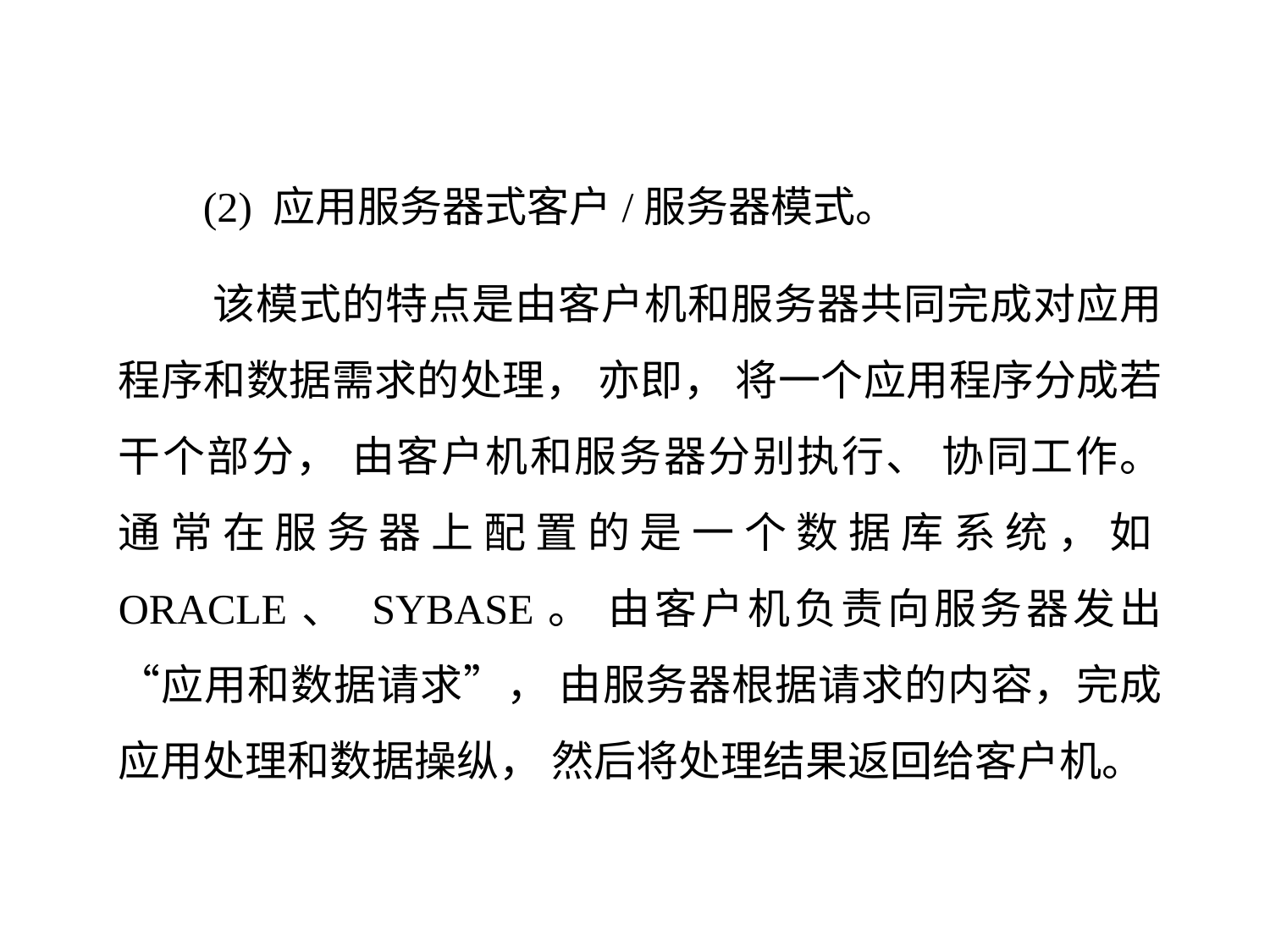

(2) 应用服务器式客户/服务器模式。
        该模式的特点是由客户机和服务器共同完成对应用程序和数据需求的处理， 亦即， 将一个应用程序分成若干个部分， 由客户机和服务器分别执行、 协同工作。 通常在服务器上配置的是一个数据库系统，如ORACLE、 SYBASE。 由客户机负责向服务器发出“应用和数据请求”， 由服务器根据请求的内容，完成应用处理和数据操纵， 然后将处理结果返回给客户机。